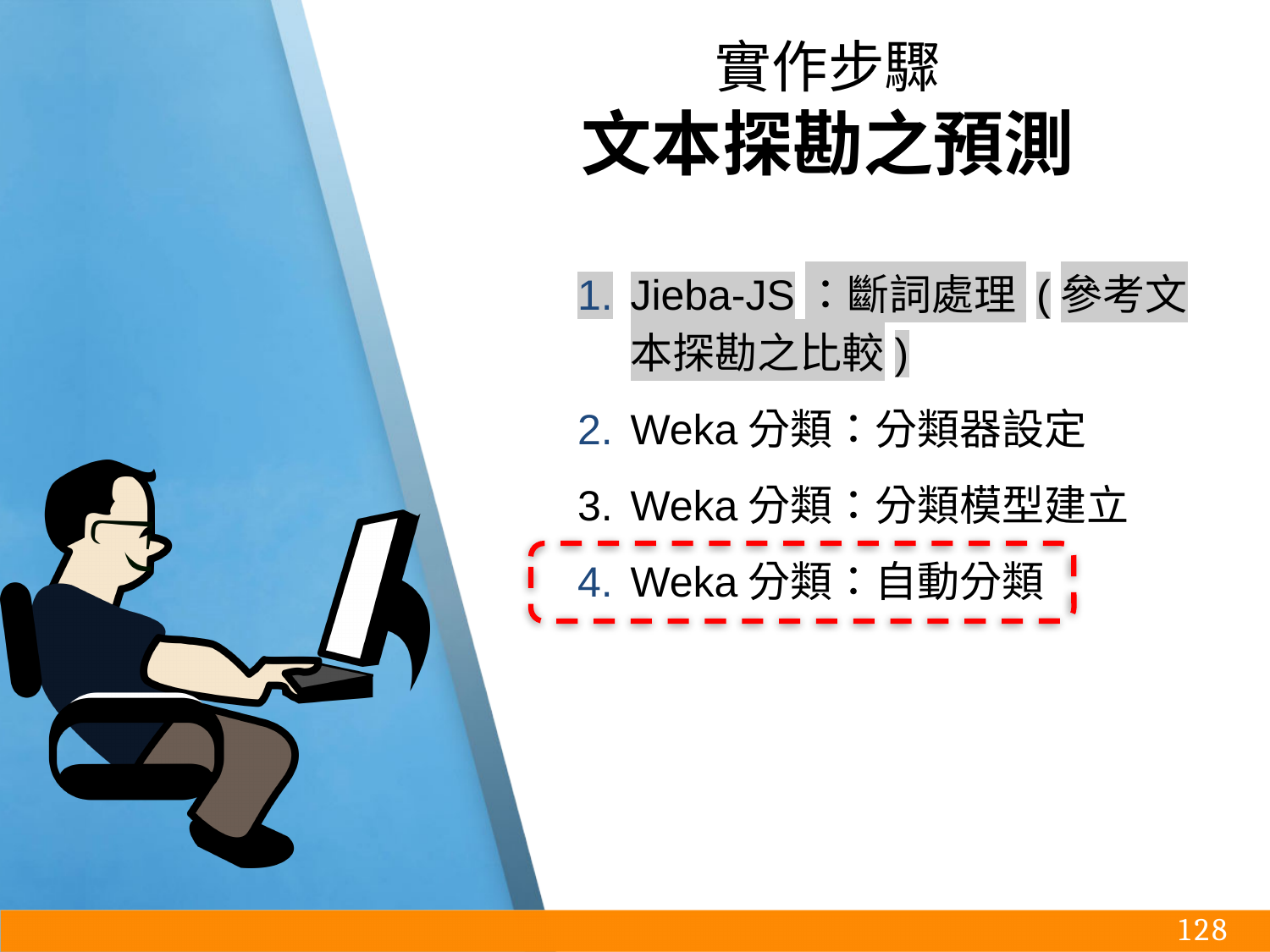

# 實作步驟
文本探勘之預測
Jieba-JS：斷詞處理 (參考文本探勘之比較)
Weka分類：分類器設定
Weka分類：分類模型建立
Weka分類：自動分類

128